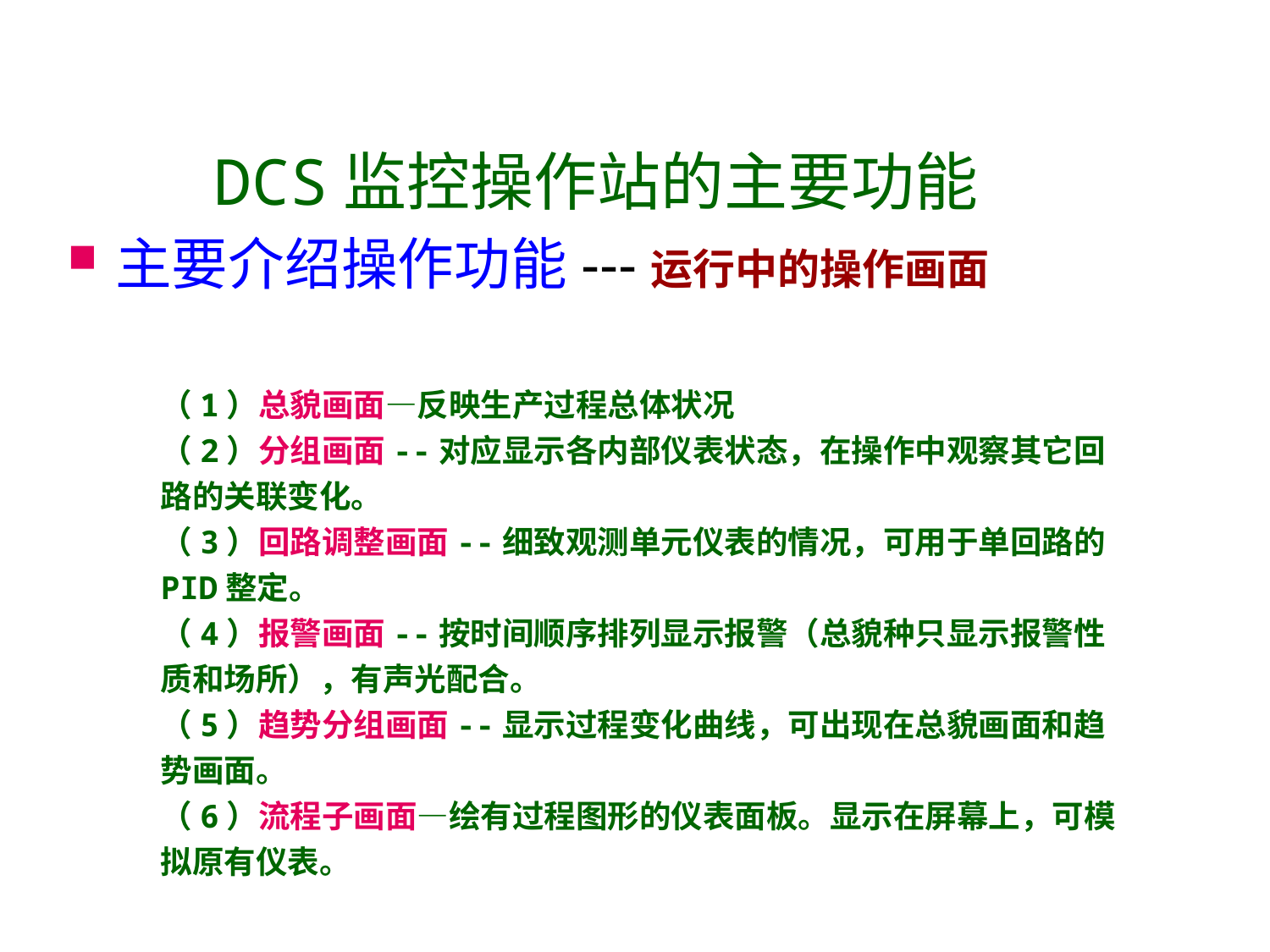

# DCS监控操作站的主要功能
主要介绍操作功能---运行中的操作画面

（1）总貌画面—反映生产过程总体状况
（2）分组画面--对应显示各内部仪表状态，在操作中观察其它回路的关联变化。
（3）回路调整画面--细致观测单元仪表的情况，可用于单回路的PID整定。
（4）报警画面--按时间顺序排列显示报警（总貌种只显示报警性质和场所），有声光配合。
（5）趋势分组画面--显示过程变化曲线，可出现在总貌画面和趋势画面。
（6）流程子画面—绘有过程图形的仪表面板。显示在屏幕上，可模拟原有仪表。